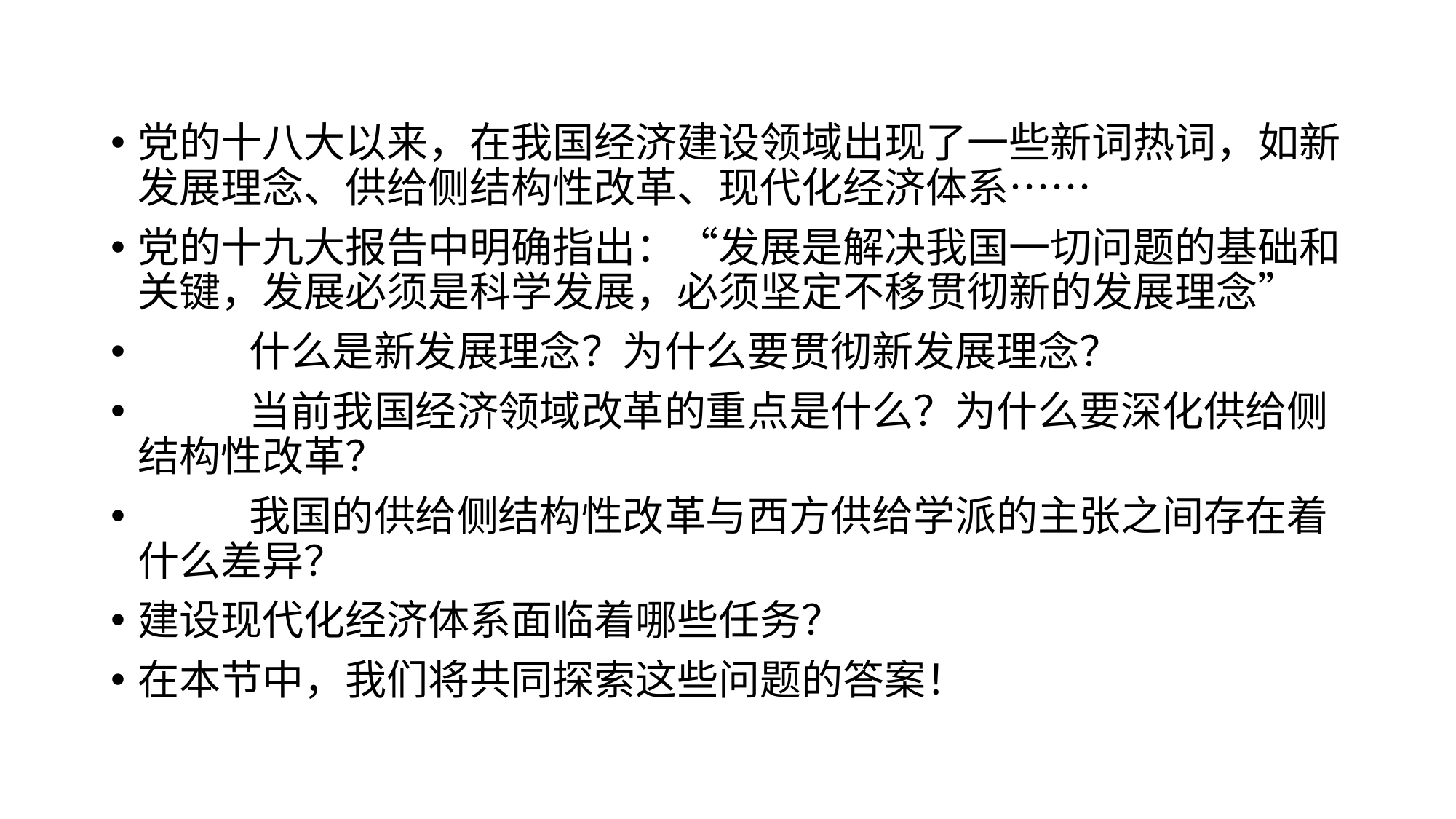

党的十八大以来，在我国经济建设领域出现了一些新词热词，如新发展理念、供给侧结构性改革、现代化经济体系……
党的十九大报告中明确指出：“发展是解决我国一切问题的基础和关键，发展必须是科学发展，必须坚定不移贯彻新的发展理念”
           什么是新发展理念？为什么要贯彻新发展理念？
           当前我国经济领域改革的重点是什么？为什么要深化供给侧结构性改革？
           我国的供给侧结构性改革与西方供给学派的主张之间存在着什么差异？
建设现代化经济体系面临着哪些任务？
在本节中，我们将共同探索这些问题的答案！